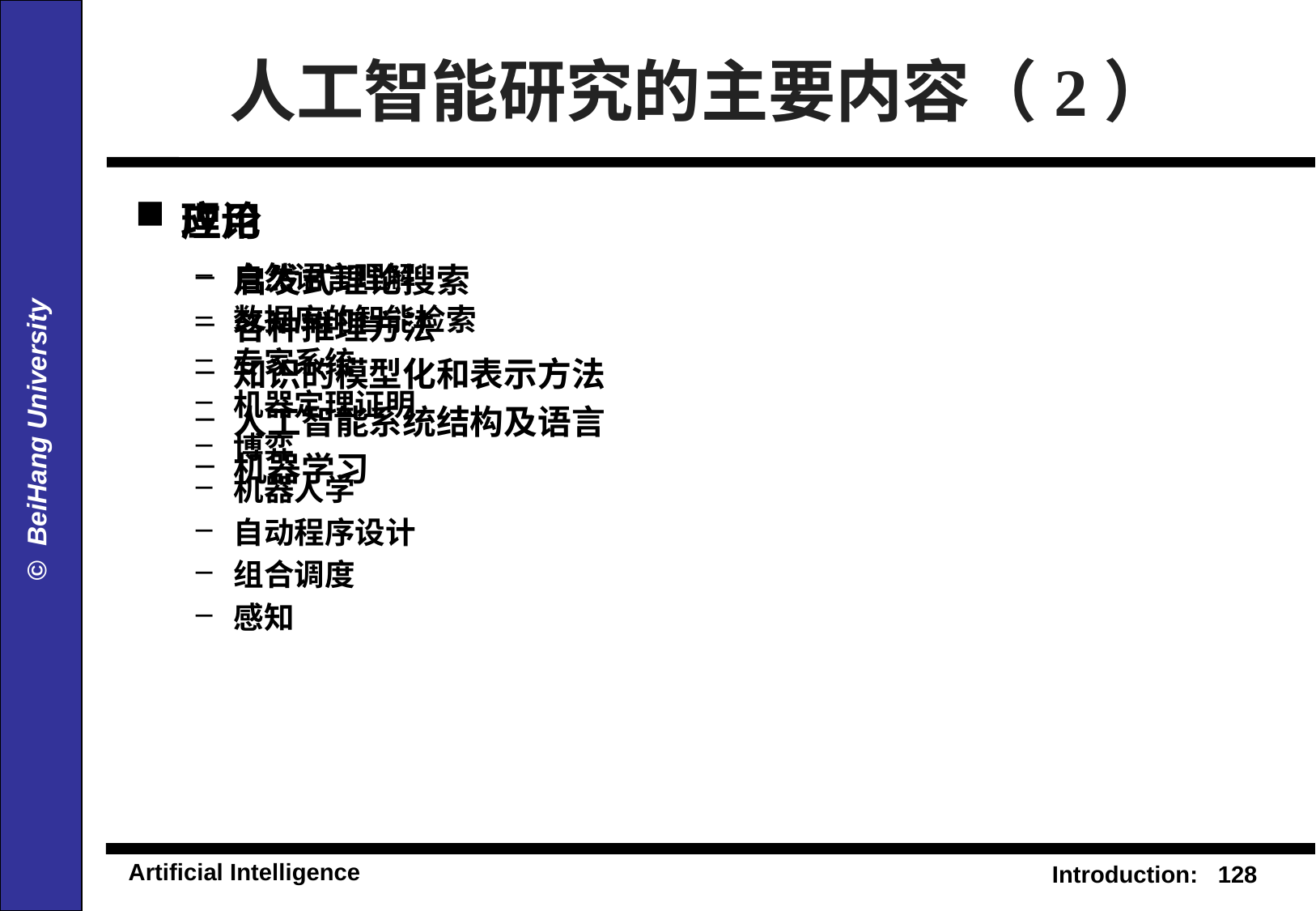

# 人工智能研究的主要内容（2）
理论
启发式理论搜索
各种推理方法
知识的模型化和表示方法
人工智能系统结构及语言
机器学习

应用
自然语言理解
数据库的智能检索
专家系统
机器定理证明
博弈
机器人学
自动程序设计
组合调度
感知